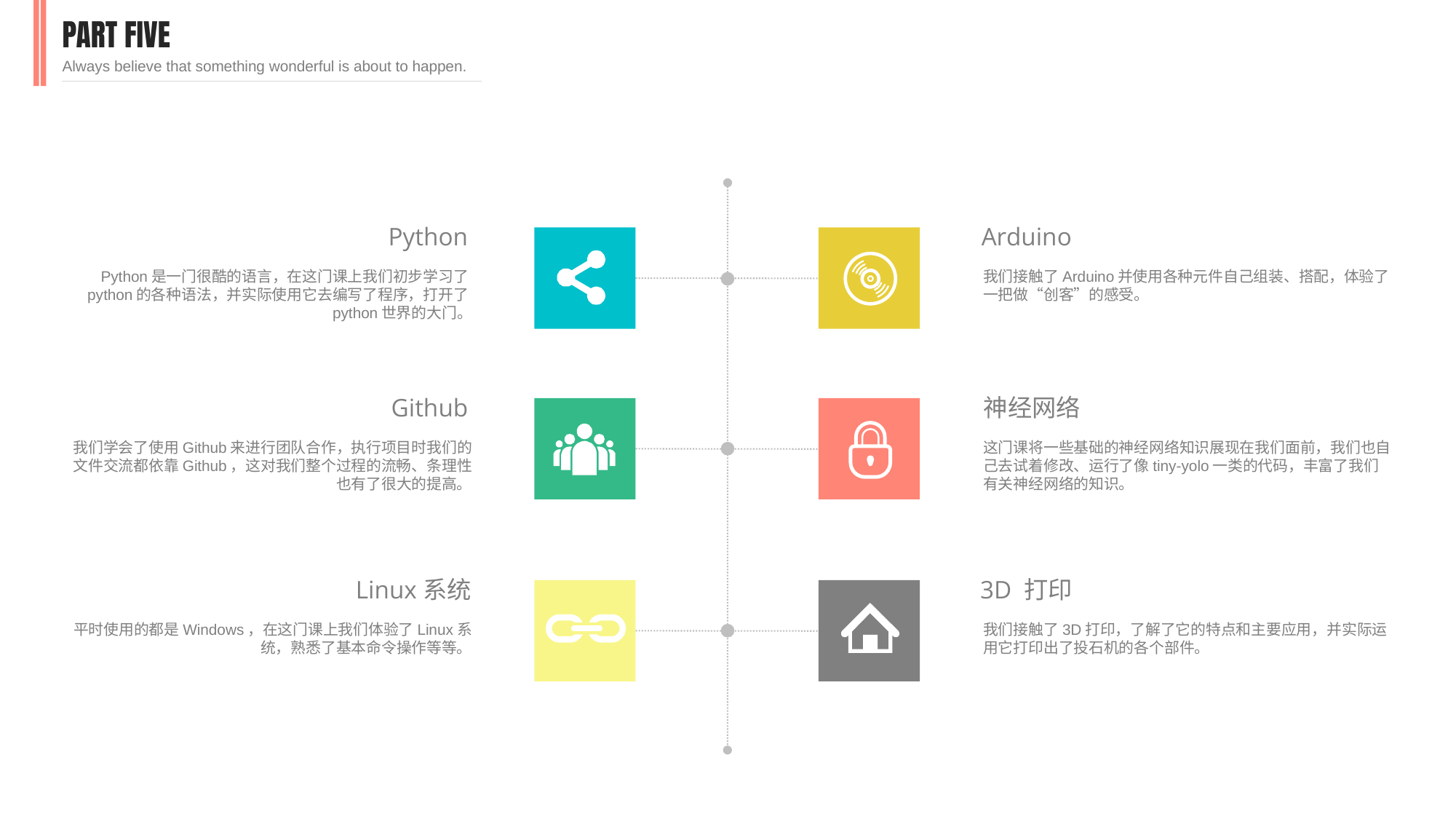

PART FIVE
Always believe that something wonderful is about to happen.

Python
Python是一门很酷的语言，在这门课上我们初步学习了python的各种语法，并实际使用它去编写了程序，打开了python世界的大门。

Arduino
我们接触了Arduino并使用各种元件自己组装、搭配，体验了一把做“创客”的感受。

Github
我们学会了使用Github来进行团队合作，执行项目时我们的文件交流都依靠Github，这对我们整个过程的流畅、条理性也有了很大的提高。

神经网络
这门课将一些基础的神经网络知识展现在我们面前，我们也自己去试着修改、运行了像tiny-yolo一类的代码，丰富了我们有关神经网络的知识。

Linux系统
平时使用的都是Windows，在这门课上我们体验了Linux系统，熟悉了基本命令操作等等。

3D 打印
我们接触了3D打印，了解了它的特点和主要应用，并实际运用它打印出了投石机的各个部件。